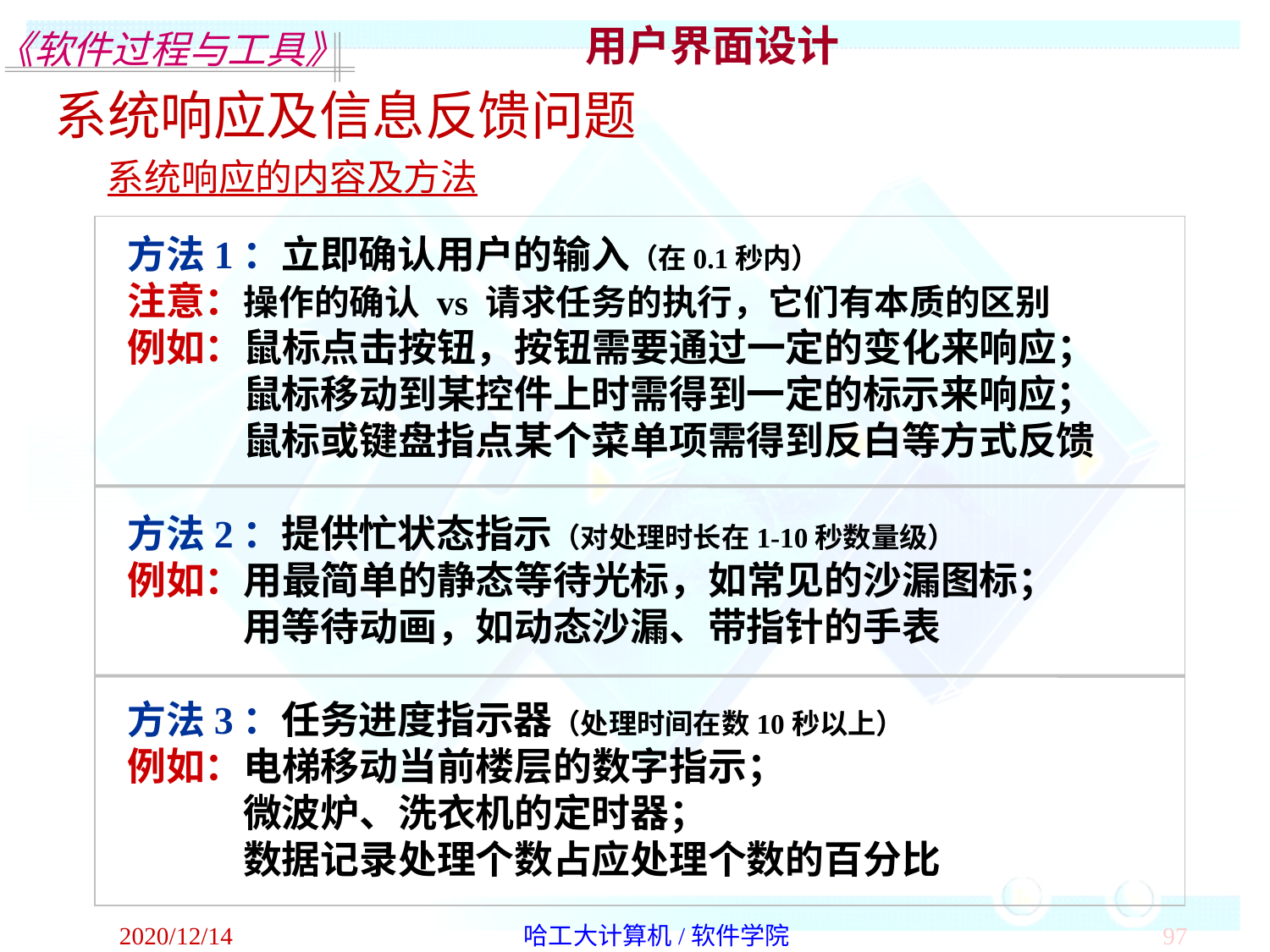

用户界面设计
系统响应及信息反馈问题
系统响应的内容及方法

方法1：立即确认用户的输入（在0.1秒内）
注意：操作的确认 vs 请求任务的执行，它们有本质的区别
例如：鼠标点击按钮，按钮需要通过一定的变化来响应；
            鼠标移动到某控件上时需得到一定的标示来响应；
            鼠标或键盘指点某个菜单项需得到反白等方式反馈

方法2：提供忙状态指示（对处理时长在1-10秒数量级）
例如：用最简单的静态等待光标，如常见的沙漏图标；
            用等待动画，如动态沙漏、带指针的手表

方法3：任务进度指示器（处理时间在数10秒以上）
例如：电梯移动当前楼层的数字指示；
            微波炉、洗衣机的定时器；
            数据记录处理个数占应处理个数的百分比